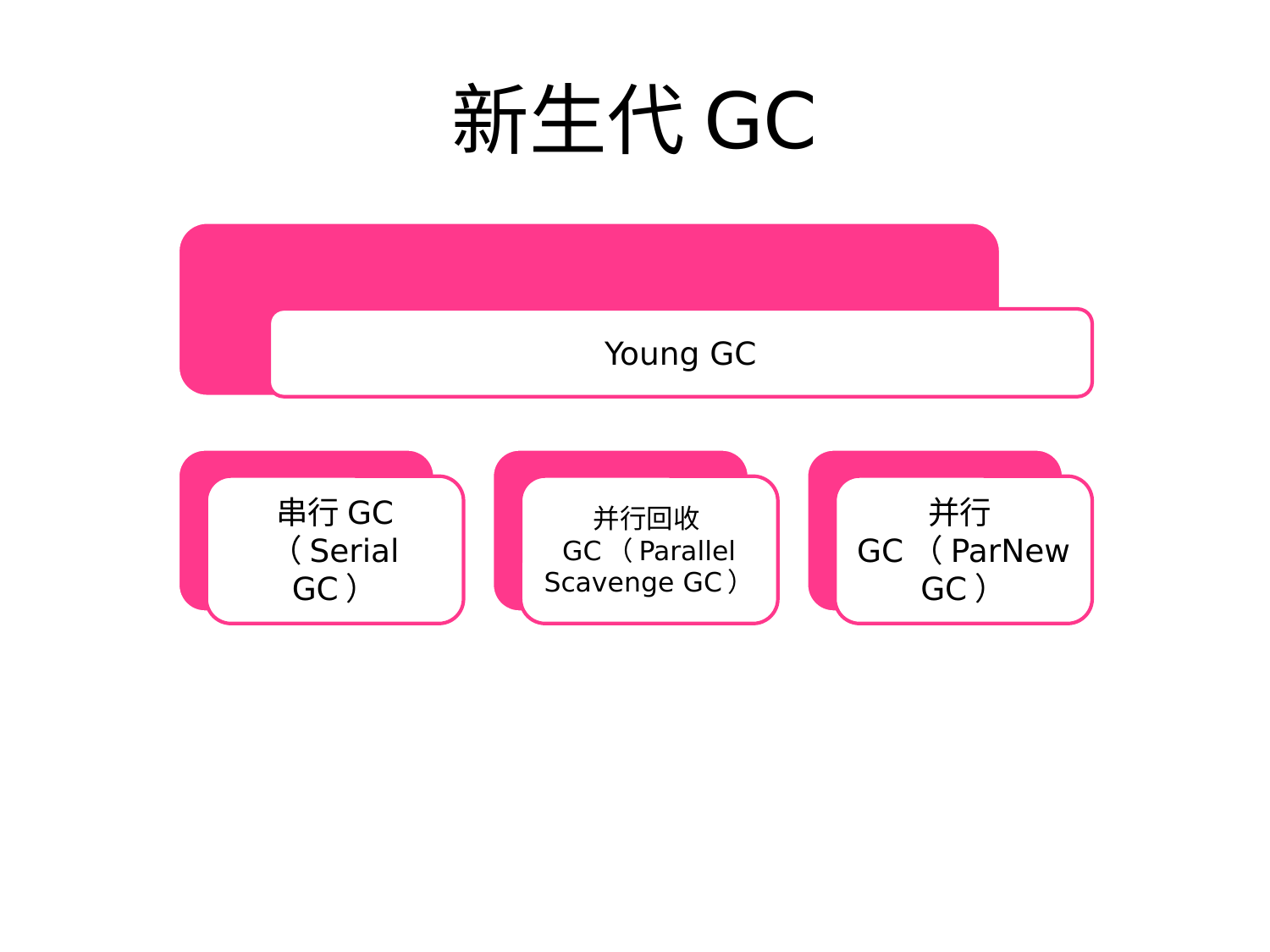

# 新生代GC
Young GC
串行GC
（Serial GC）
并行回收GC（Parallel Scavenge GC）
并行GC（ParNew GC）